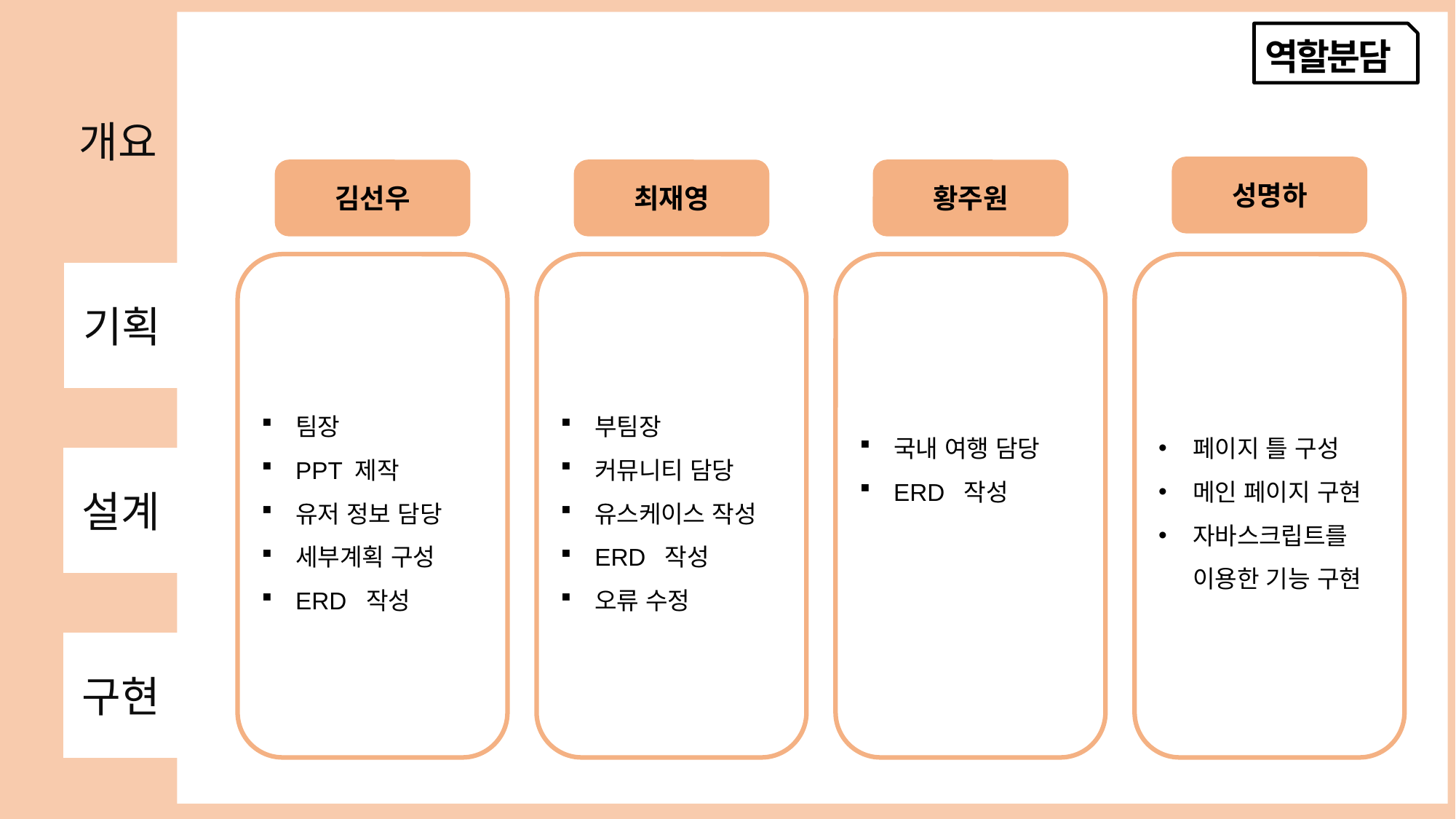

역할분담
개요
기획
설계
구현
성명하
김선우
최재영
황주원
팀장
PPT 제작
유저 정보 담당
세부계획 구성
ERD  작성
부팀장
커뮤니티 담당
유스케이스 작성
ERD  작성
오류 수정
국내 여행 담당
ERD  작성

페이지 틀 구성
메인 페이지 구현
자바스크립트를 이용한 기능 구현